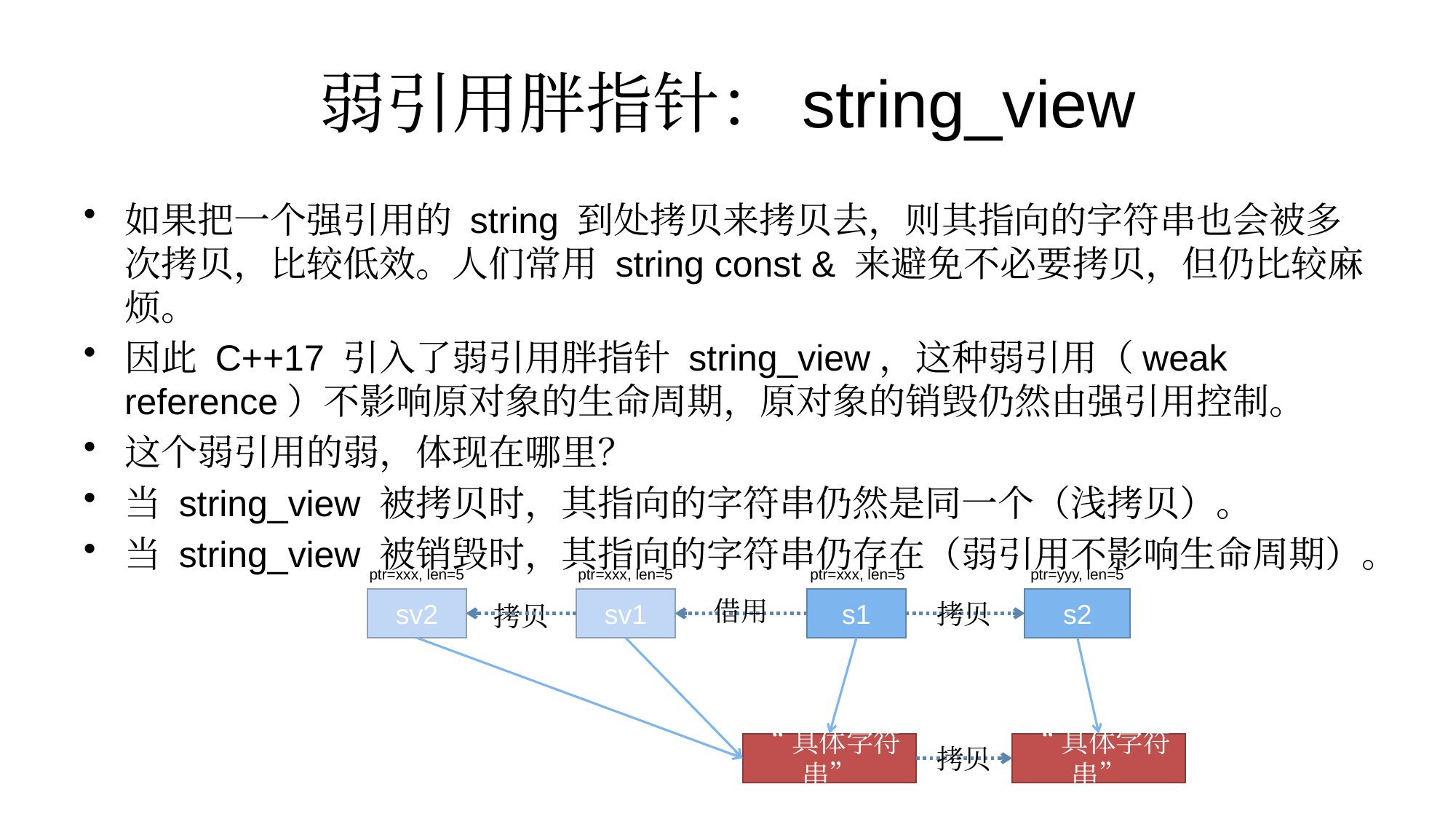

# 弱引用胖指针：string_view
如果把一个强引用的 string 到处拷贝来拷贝去，则其指向的字符串也会被多次拷贝，比较低效。人们常用 string const & 来避免不必要拷贝，但仍比较麻烦。
因此 C++17 引入了弱引用胖指针 string_view，这种弱引用（weak reference）不影响原对象的生命周期，原对象的销毁仍然由强引用控制。
这个弱引用的弱，体现在哪里？
当 string_view 被拷贝时，其指向的字符串仍然是同一个（浅拷贝）。
当 string_view 被销毁时，其指向的字符串仍存在（弱引用不影响生命周期）。

ptr=xxx, len=5
ptr=xxx, len=5
ptr=xxx, len=5
ptr=yyy, len=5
sv2
sv1
借用
s1
s2
拷贝
拷贝
“具体字符串”
“具体字符串”
拷贝